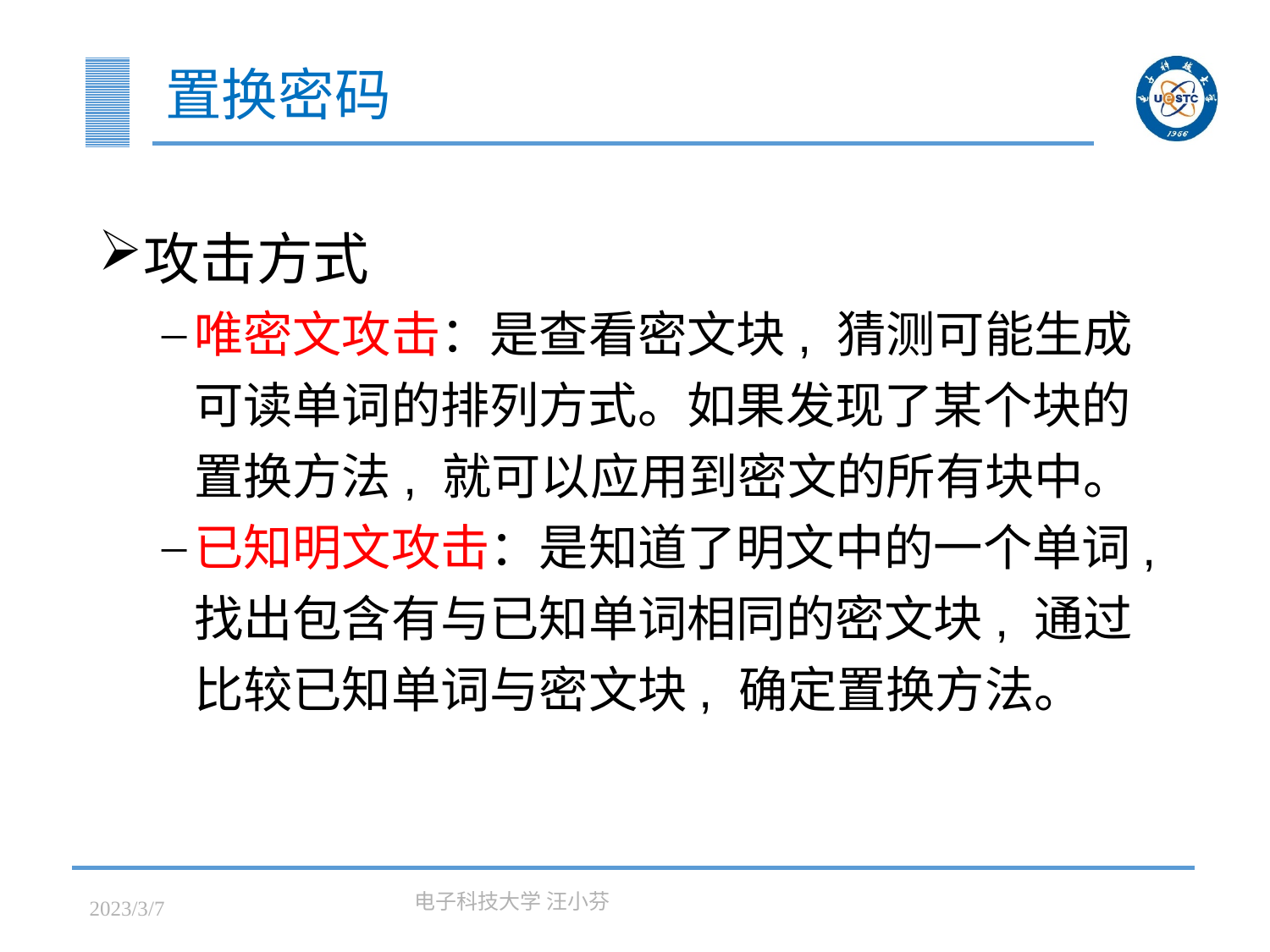

# 置换密码
攻击方式
唯密文攻击：是查看密文块, 猜测可能生成可读单词的排列方式。如果发现了某个块的置换方法, 就可以应用到密文的所有块中。
已知明文攻击：是知道了明文中的一个单词, 找出包含有与已知单词相同的密文块, 通过比较已知单词与密文块, 确定置换方法。

2023/3/7
电子科技大学 汪小芬